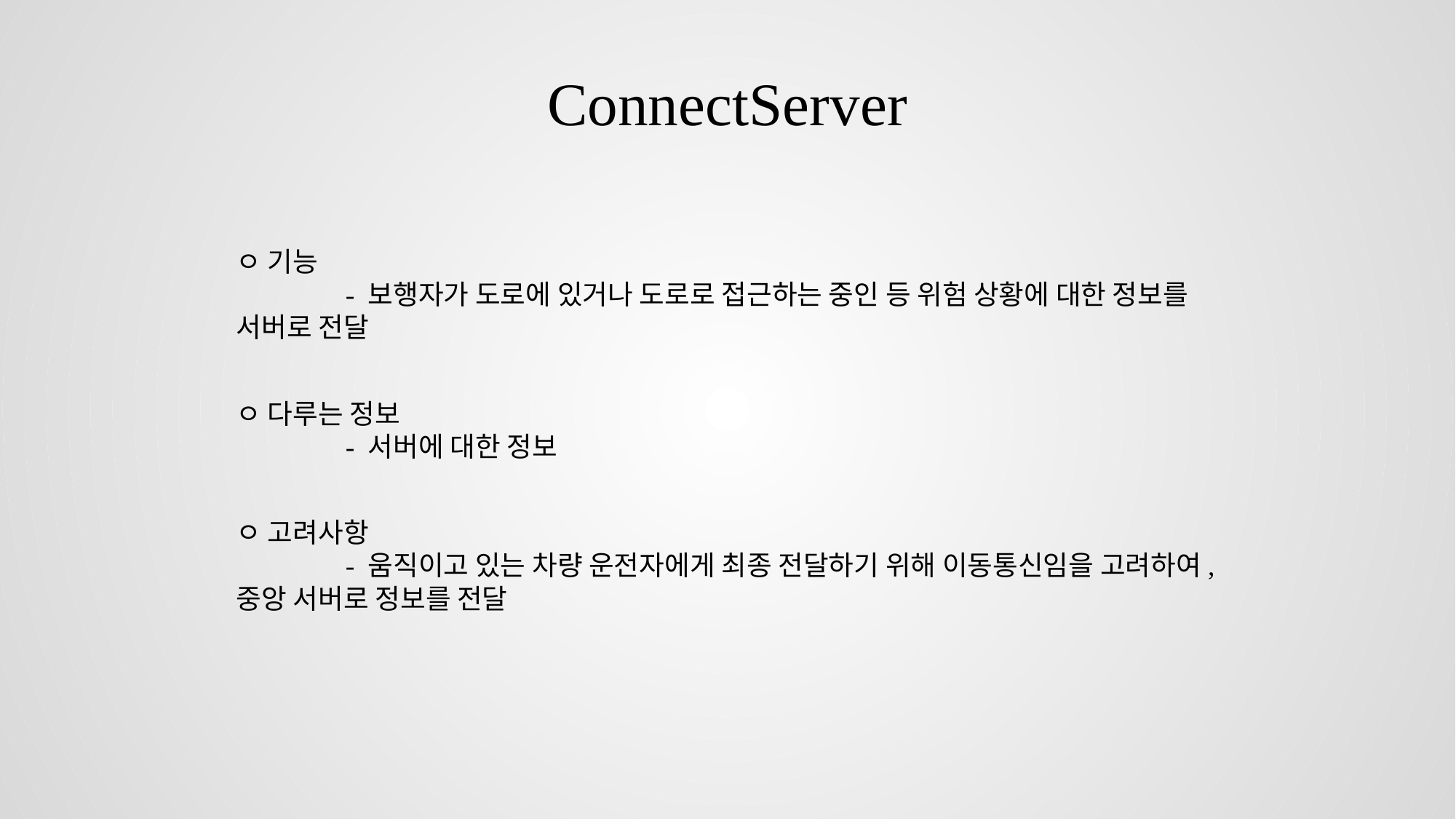

ConnectServer
ㅇ 기능
	- 보행자가 도로에 있거나 도로로 접근하는 중인 등 위험 상황에 대한 정보를 서버로 전달

ㅇ 다루는 정보
	- 서버에 대한 정보

ㅇ 고려사항
	- 움직이고 있는 차량 운전자에게 최종 전달하기 위해 이동통신임을 고려하여, 중앙 서버로 정보를 전달